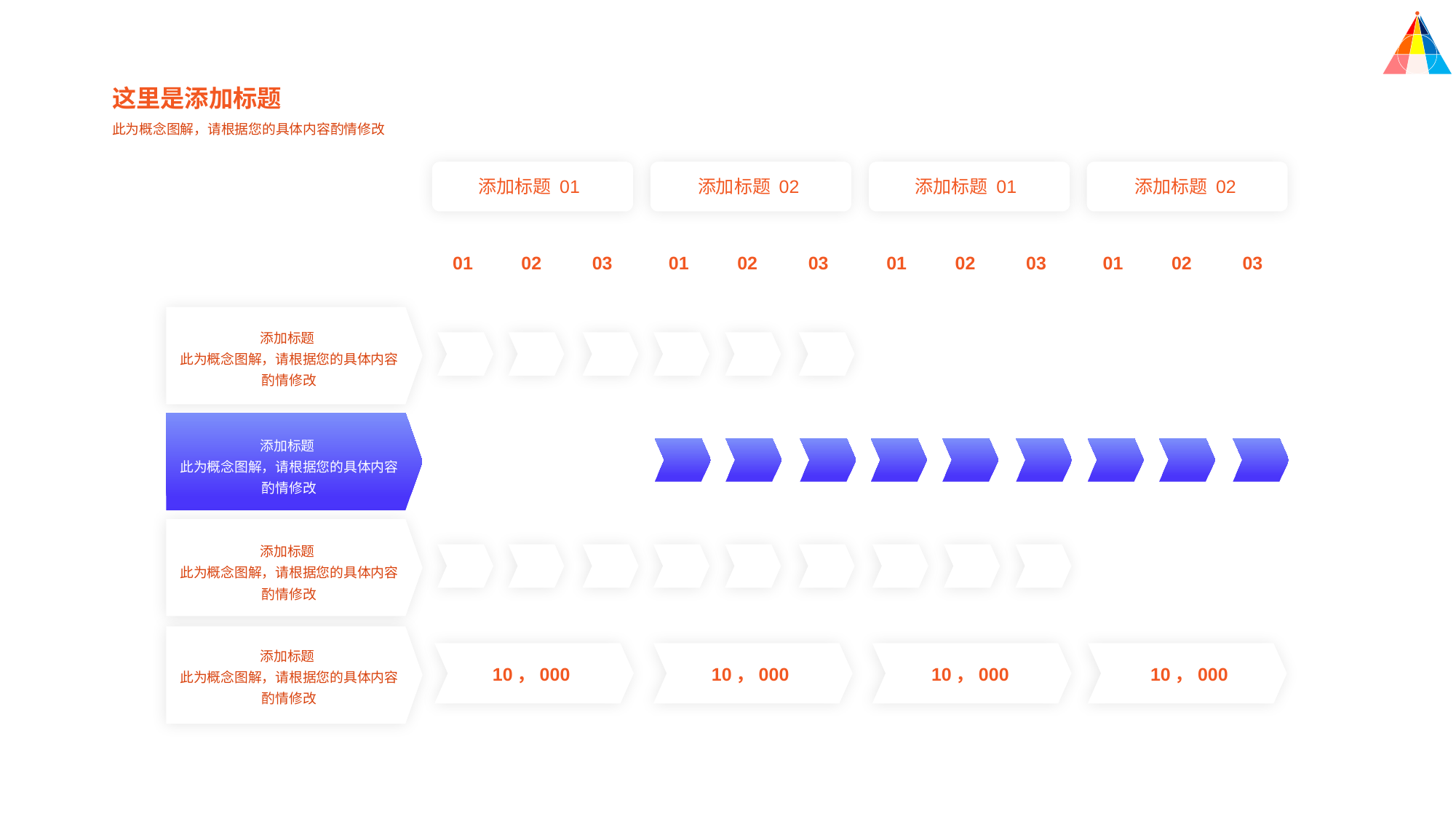

这里是添加标题
此为概念图解，请根据您的具体内容酌情修改

添加标题 01
添加标题 02
添加标题 01
添加标题 02

01
02
03
01
02
03
01
02
03
01
02
03

添加标题
此为概念图解，请根据您的具体内容酌情修改

添加标题
此为概念图解，请根据您的具体内容酌情修改

添加标题
此为概念图解，请根据您的具体内容酌情修改

添加标题
此为概念图解，请根据您的具体内容酌情修改

10，000
10，000
10，000
10，000